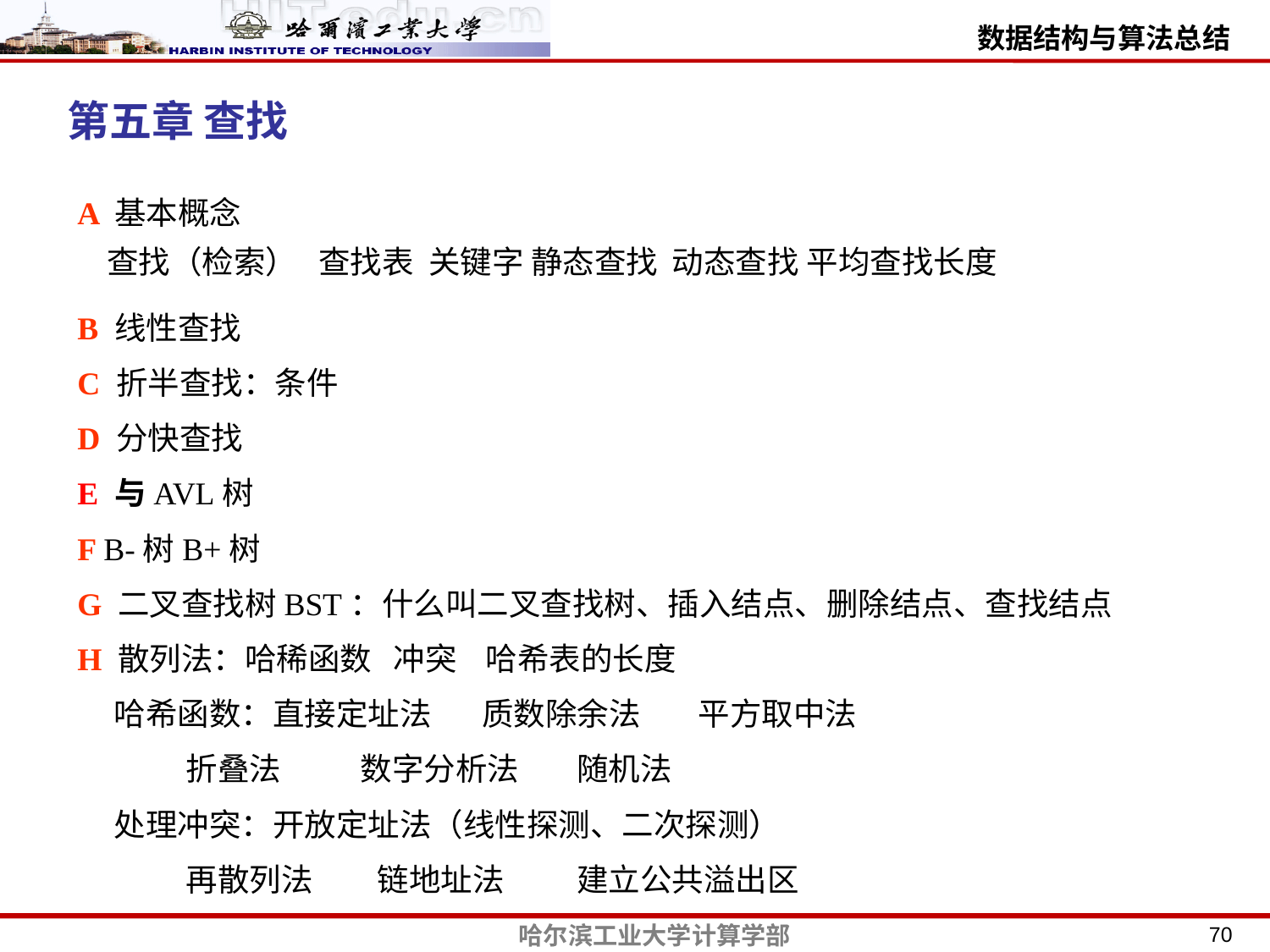

第五章 查找
A 基本概念
   查找（检索）   查找表  关键字 静态查找  动态查找 平均查找长度
B 线性查找
C 折半查找：条件
D 分快查找
E 与AVL树
F B-树B+树
G 二叉查找树BST：什么叫二叉查找树、插入结点、删除结点、查找结点
H 散列法：哈稀函数   冲突    哈希表的长度
    哈希函数：直接定址法       质数除余法        平方取中法
              折叠法           数字分析法        随机法
    处理冲突：开放定址法（线性探测、二次探测）
              再散列法         链地址法          建立公共溢出区